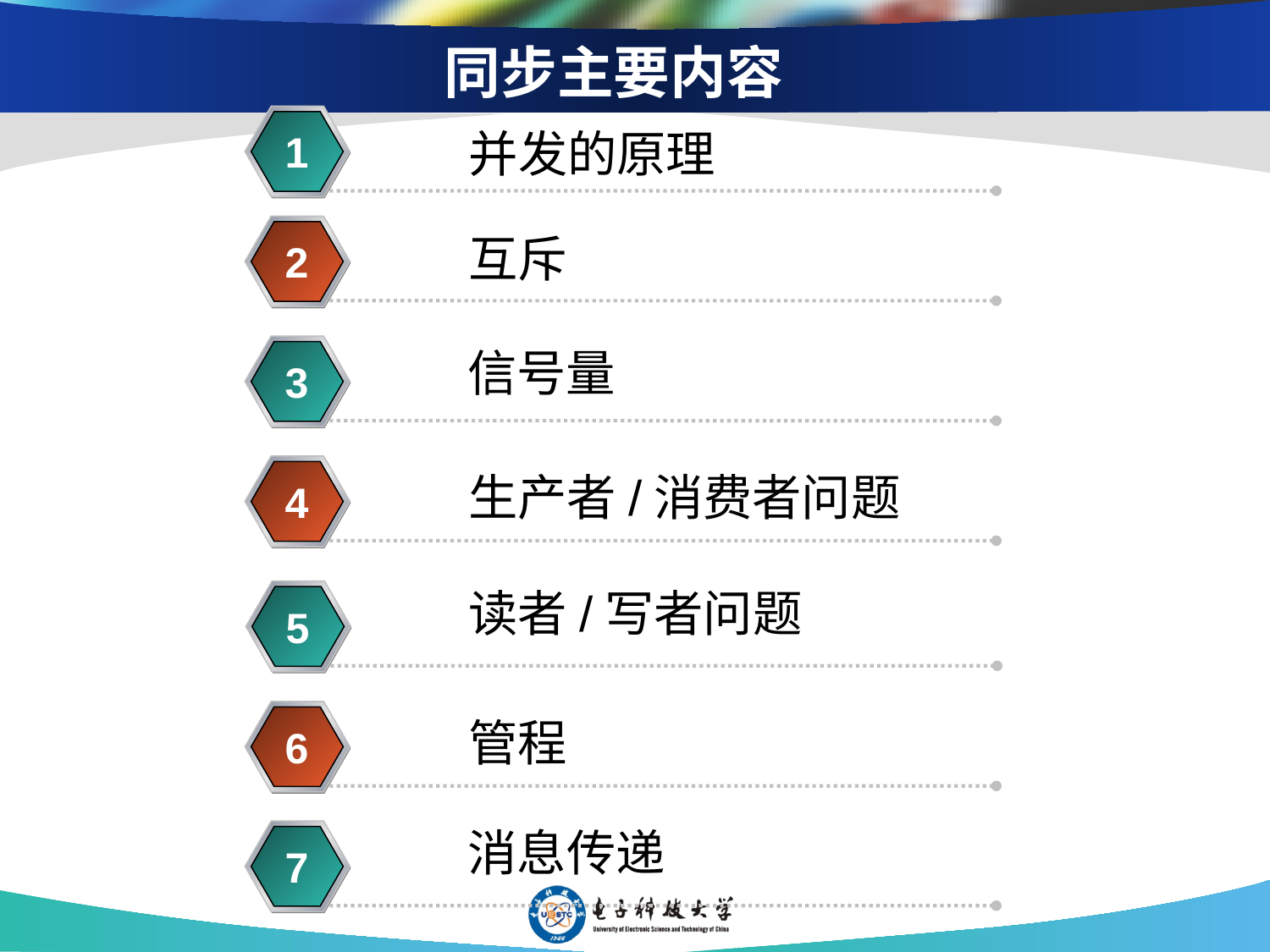

# 同步主要内容

并发的原理
1

2

互斥

3

信号量

4

生产者/消费者问题
读者/写者问题

5

6

管程
消息传递

7